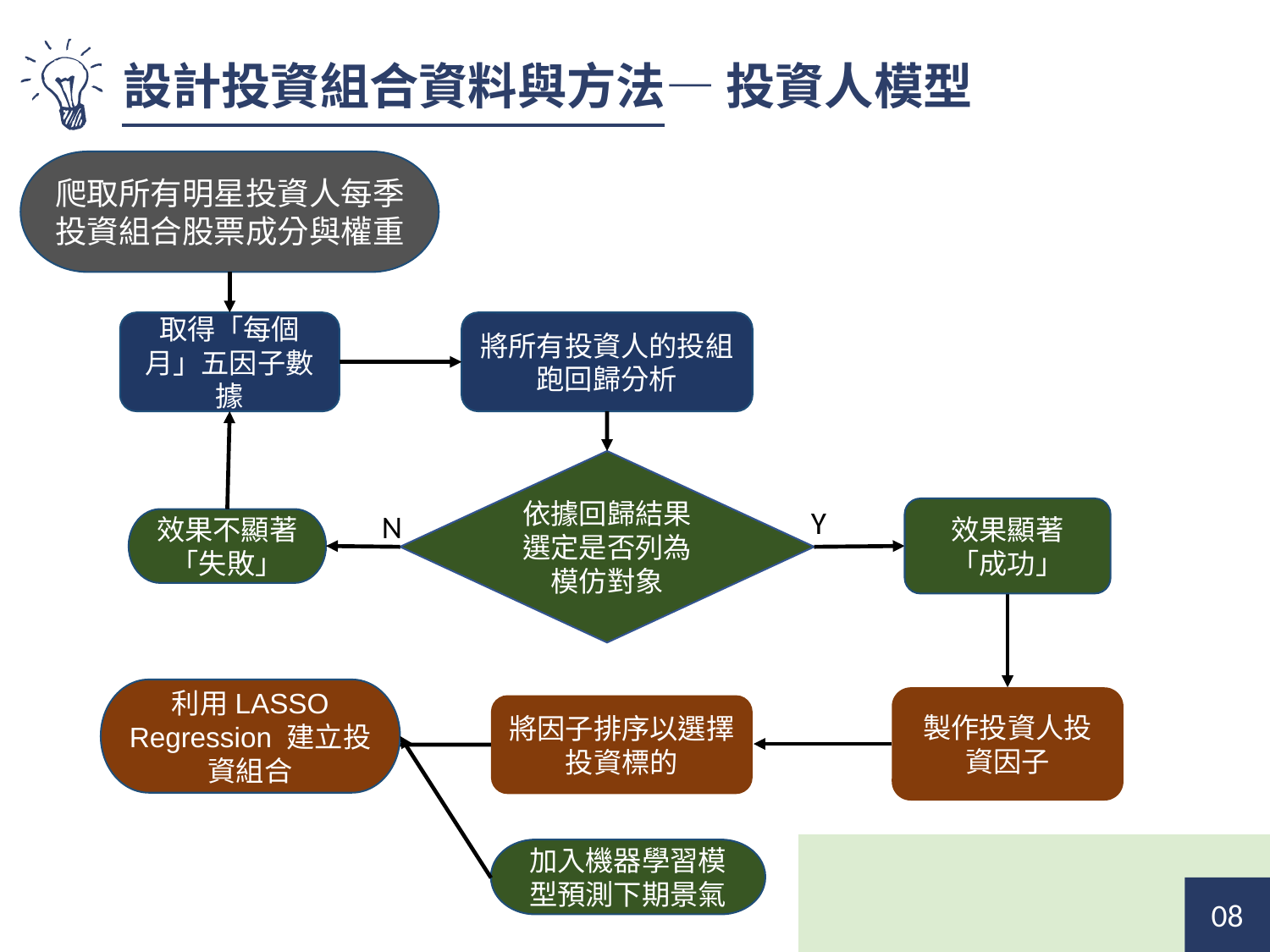

設計投資組合資料與方法— 投資人模型
爬取所有明星投資人每季投資組合股票成分與權重
取得「每個月」五因子數據
將所有投資人的投組跑回歸分析
依據回歸結果選定是否列為模仿對象
Y
效果顯著
「成功」
N
效果不顯著「失敗」
利用LASSO Regression 建立投資組合
製作投資人投資因子
將因子排序以選擇投資標的

加入機器學習模型預測下期景氣
08